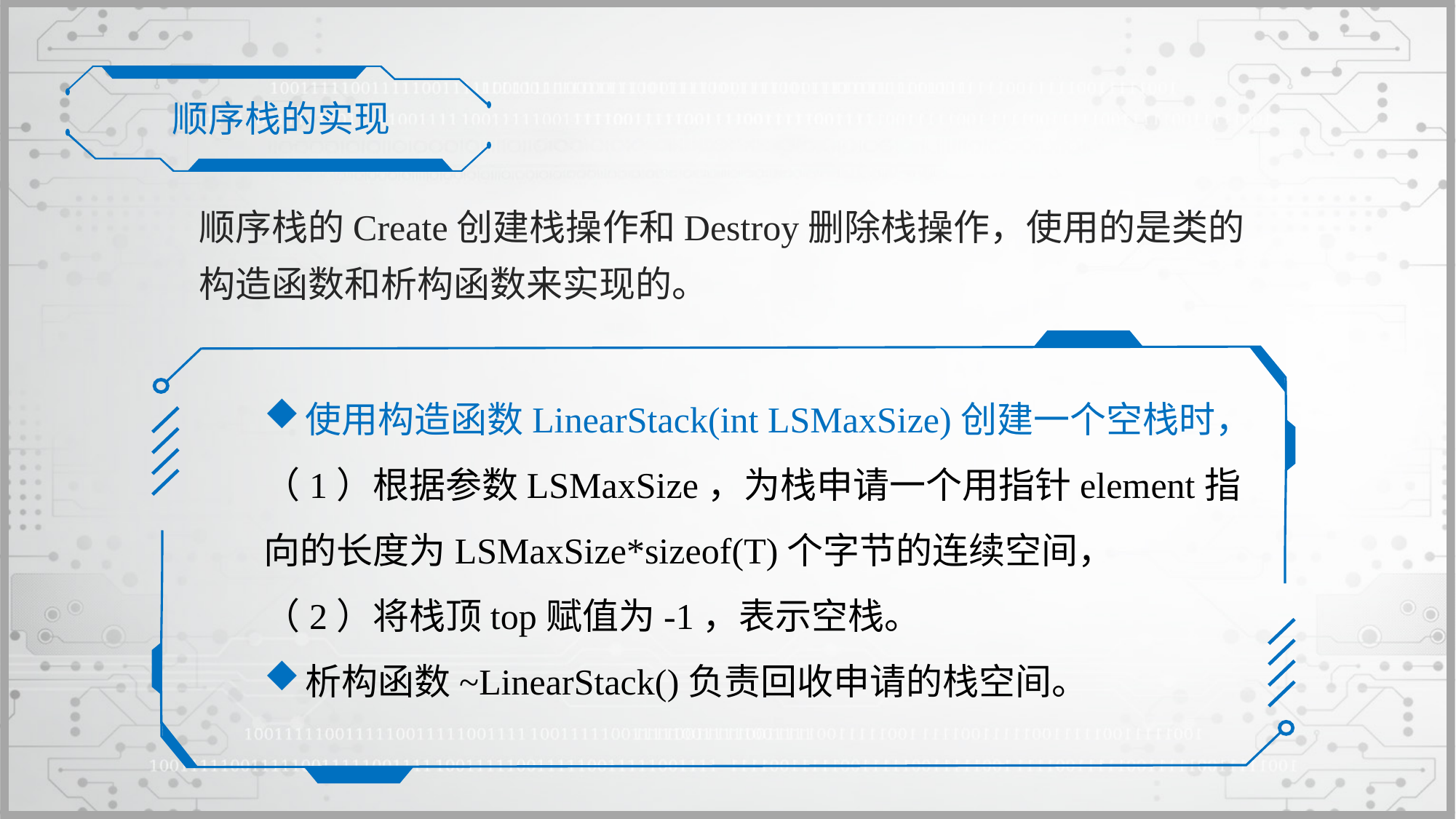

顺序栈的实现
顺序栈的Create创建栈操作和Destroy删除栈操作，使用的是类的构造函数和析构函数来实现的。

使用构造函数LinearStack(int LSMaxSize)创建一个空栈时，
（1）根据参数LSMaxSize，为栈申请一个用指针element指向的长度为LSMaxSize*sizeof(T)个字节的连续空间，
（2）将栈顶top赋值为-1，表示空栈。
析构函数~LinearStack()负责回收申请的栈空间。